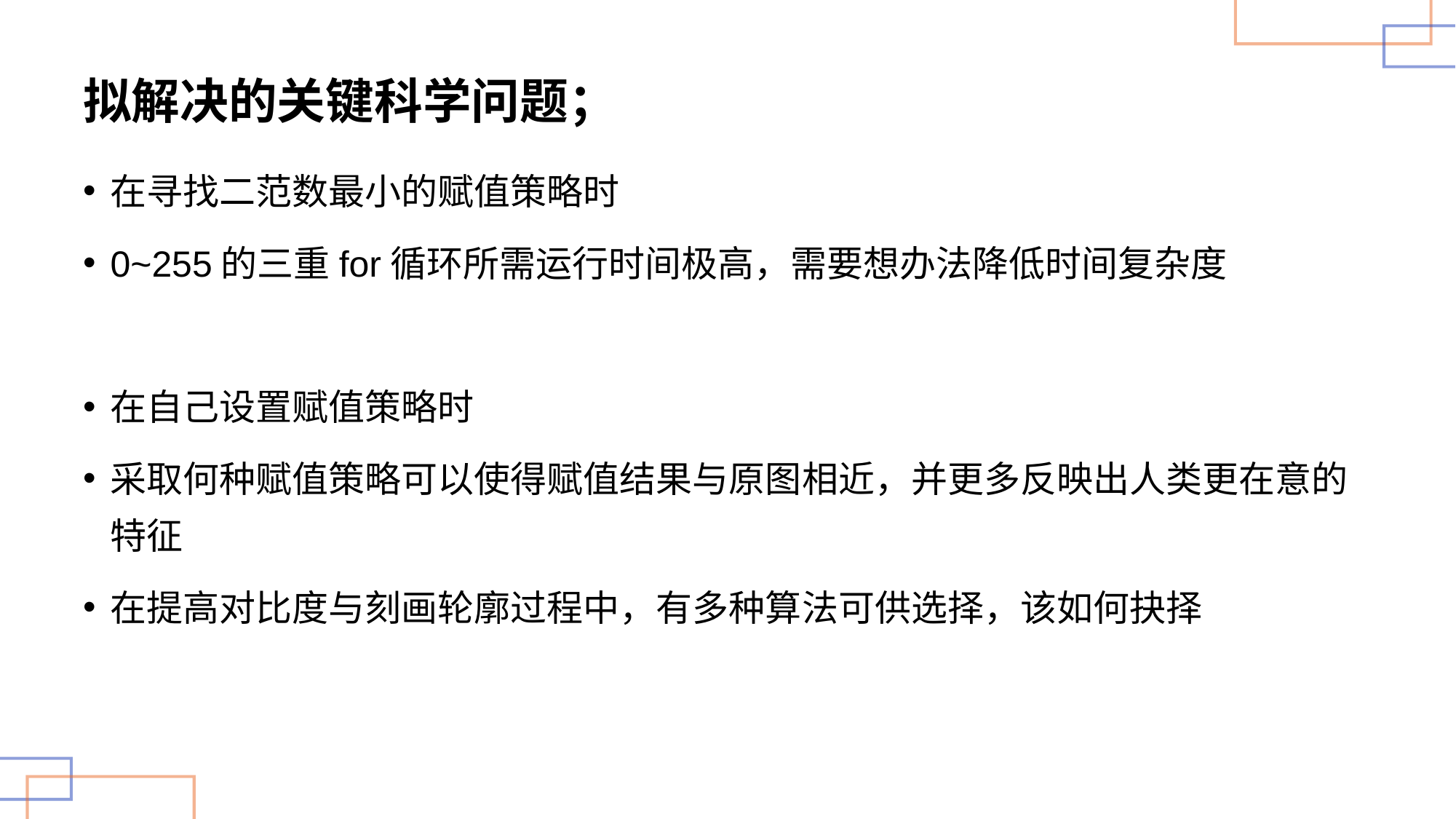

# 拟解决的关键科学问题；
在寻找二范数最小的赋值策略时
0~255的三重for循环所需运行时间极高，需要想办法降低时间复杂度

在自己设置赋值策略时
采取何种赋值策略可以使得赋值结果与原图相近，并更多反映出人类更在意的特征
在提高对比度与刻画轮廓过程中，有多种算法可供选择，该如何抉择